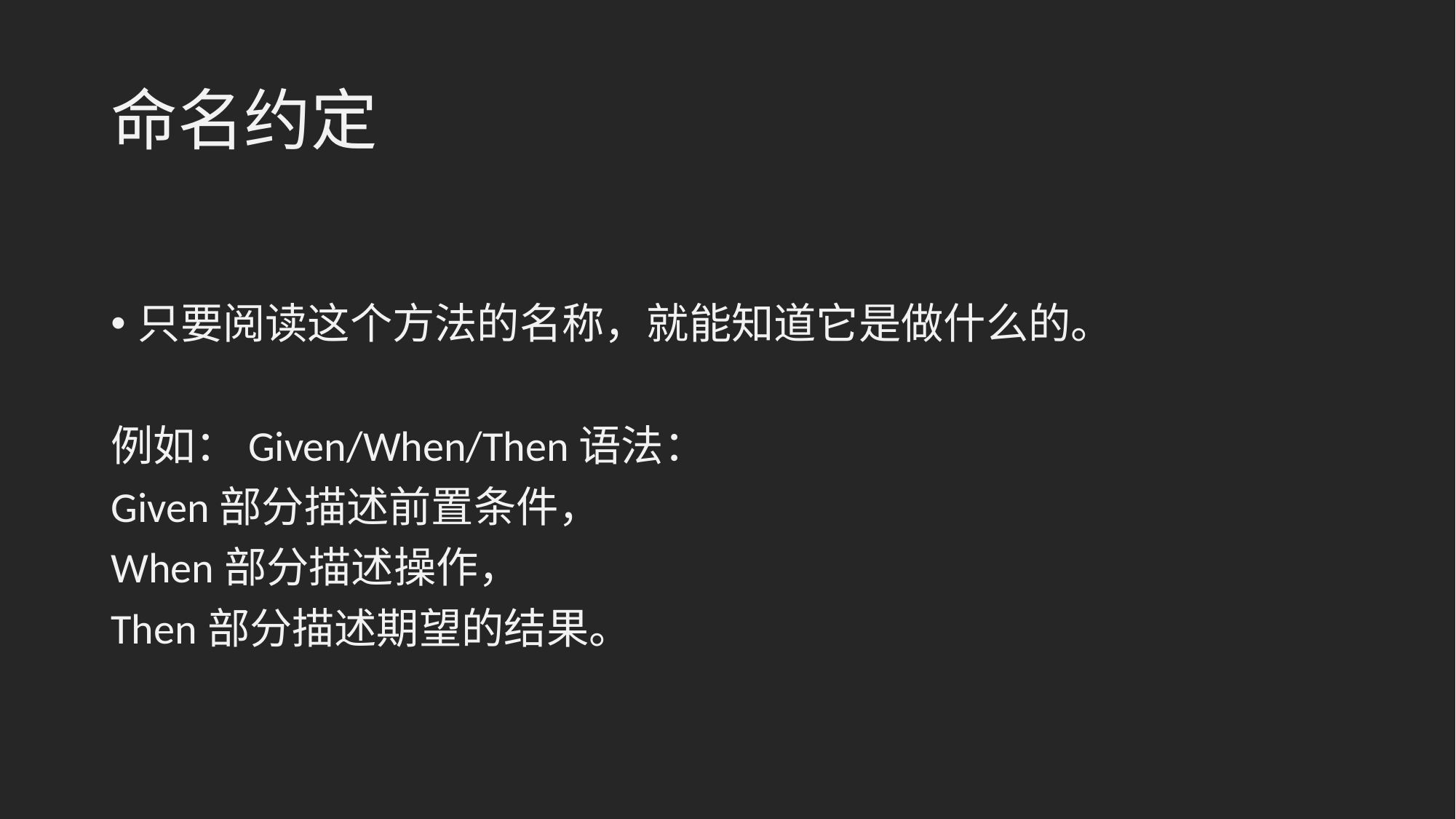

# 命名约定
只要阅读这个方法的名称，就能知道它是做什么的。

例如：Given/When/Then语法：
Given部分描述前置条件，
When部分描述操作，
Then部分描述期望的结果。